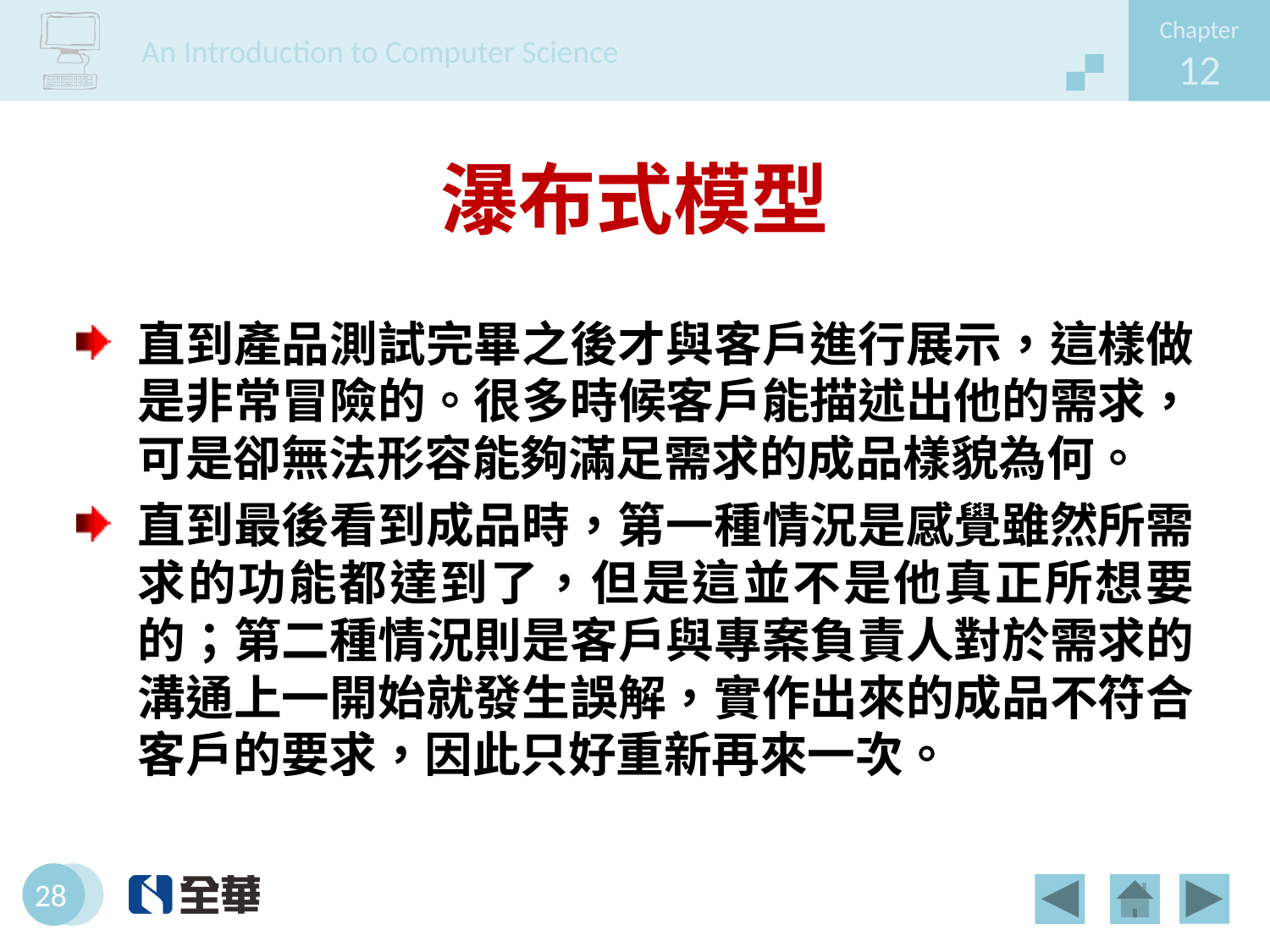

# 瀑布式模型
直到產品測試完畢之後才與客戶進行展示，這樣做是非常冒險的。很多時候客戶能描述出他的需求，可是卻無法形容能夠滿足需求的成品樣貌為何。
直到最後看到成品時，第一種情況是感覺雖然所需求的功能都達到了，但是這並不是他真正所想要的；第二種情況則是客戶與專案負責人對於需求的溝通上一開始就發生誤解，實作出來的成品不符合客戶的要求，因此只好重新再來一次。